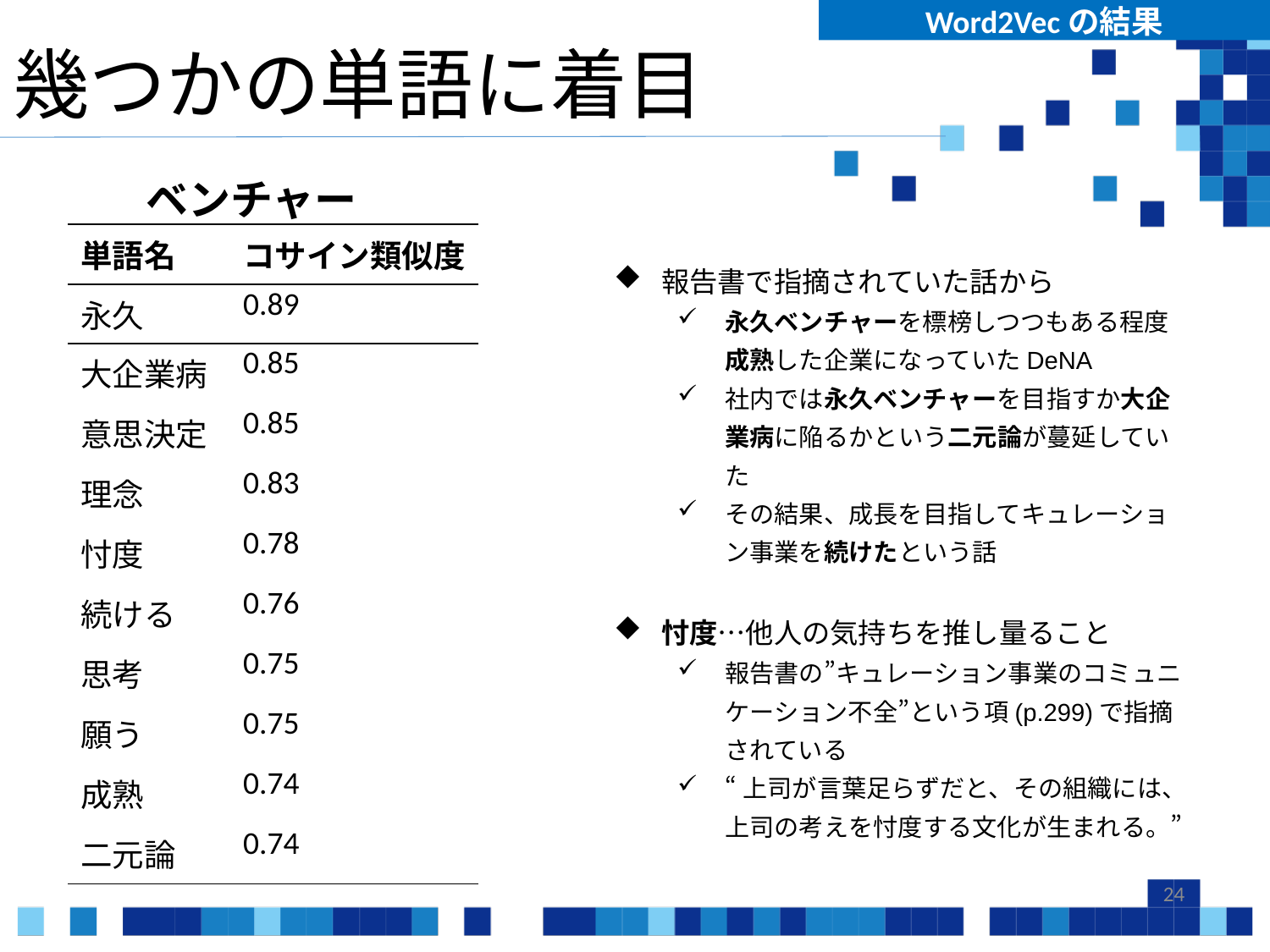

Word2Vecの結果
# 幾つかの単語に着目
ベンチャー
| 単語名 | コサイン類似度 |
| --- | --- |
| 永久 | 0.89 |
| 大企業病 | 0.85 |
| 意思決定 | 0.85 |
| 理念 | 0.83 |
| 忖度 | 0.78 |
| 続ける | 0.76 |
| 思考 | 0.75 |
| 願う | 0.75 |
| 成熟 | 0.74 |
| 二元論 | 0.74 |
報告書で指摘されていた話から
永久ベンチャーを標榜しつつもある程度成熟した企業になっていたDeNA
社内では永久ベンチャーを目指すか大企業病に陥るかという二元論が蔓延していた
その結果、成長を目指してキュレーション事業を続けたという話

忖度…他人の気持ちを推し量ること
報告書の”キュレーション事業のコミュニケーション不全”という項(p.299)で指摘されている
“上司が言葉足らずだと、その組織には、上司の考えを忖度する文化が生まれる。”